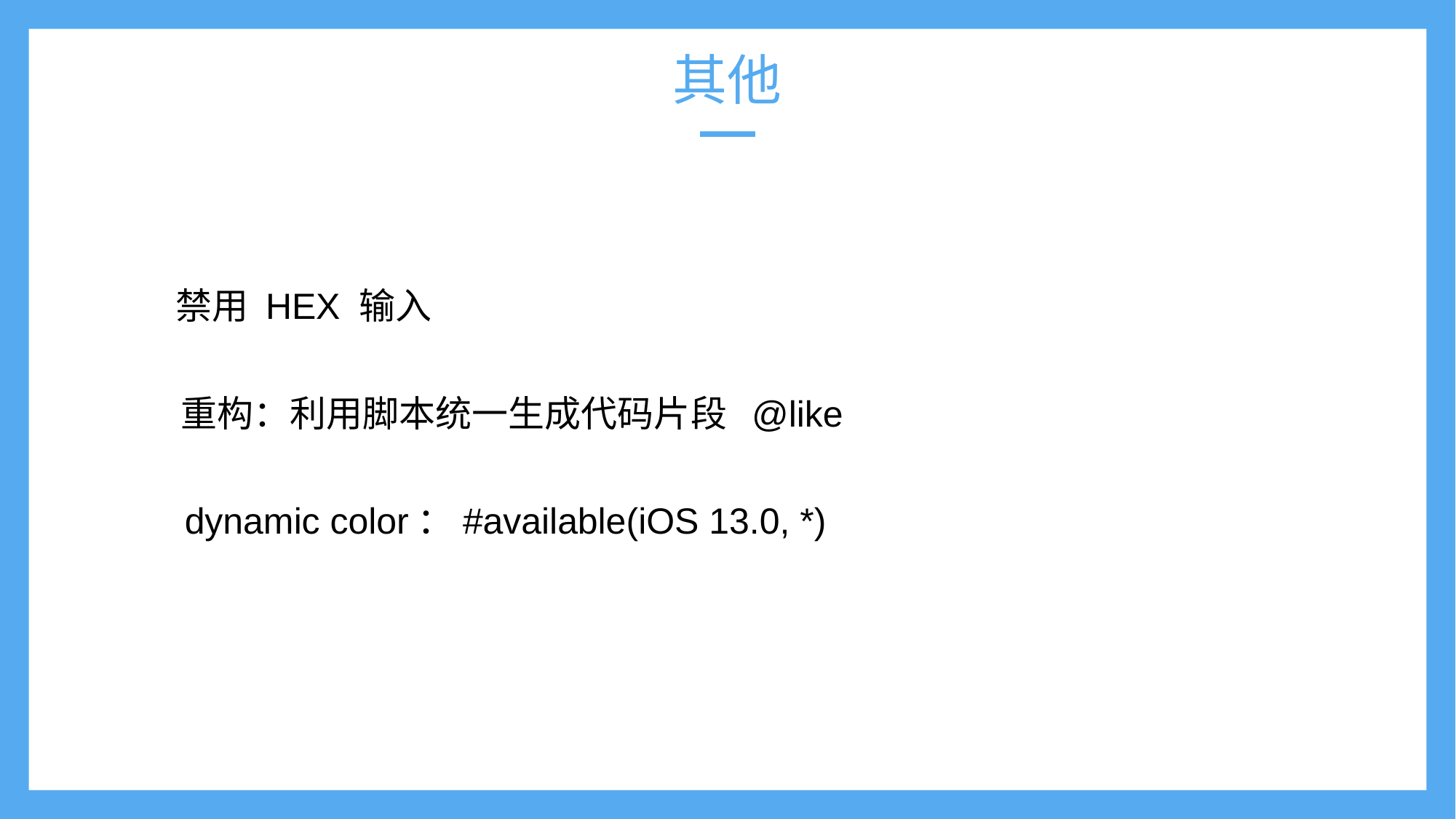

# 其他
禁用 HEX 输入
重构：利用脚本统一生成代码片段  @like
dynamic color：#available(iOS 13.0, *)